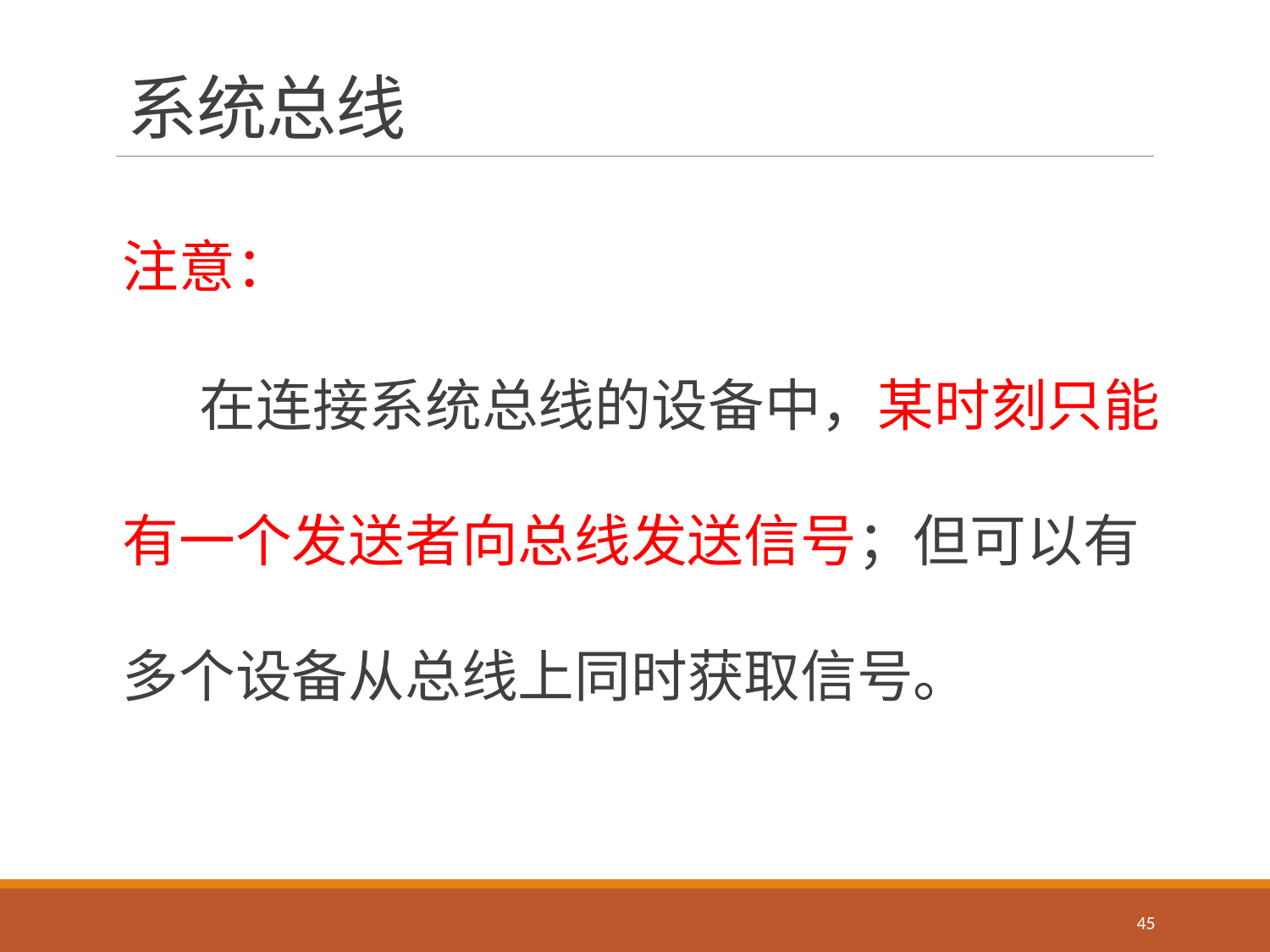

# 系统总线
注意：
     在连接系统总线的设备中，某时刻只能有一个发送者向总线发送信号；但可以有多个设备从总线上同时获取信号。
45